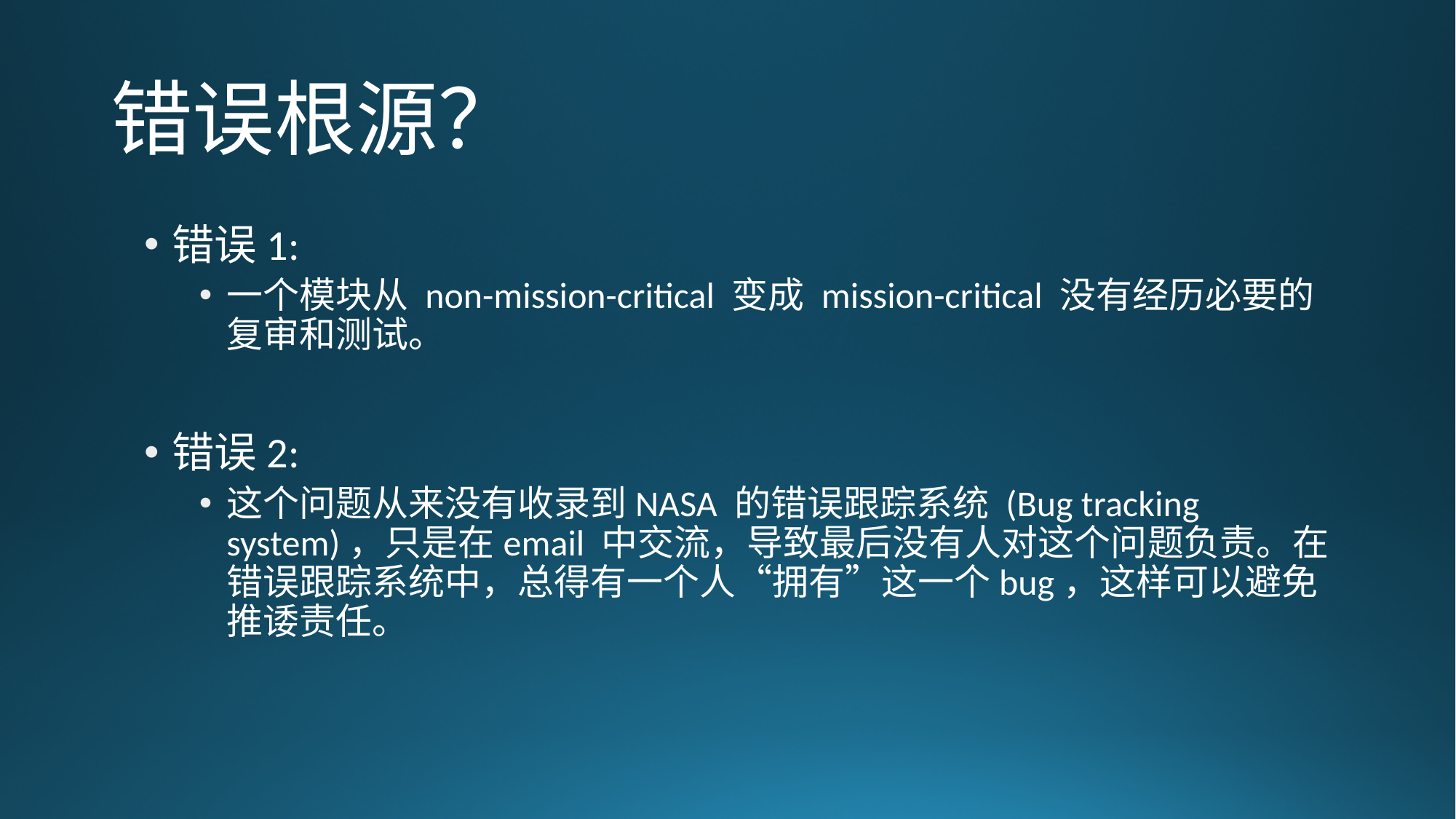

# 错误根源？
错误1:
一个模块从 non-mission-critical 变成 mission-critical 没有经历必要的复审和测试。

错误2:
这个问题从来没有收录到NASA 的错误跟踪系统 (Bug tracking system)，只是在email 中交流，导致最后没有人对这个问题负责。在错误跟踪系统中，总得有一个人“拥有”这一个bug，这样可以避免推诿责任。